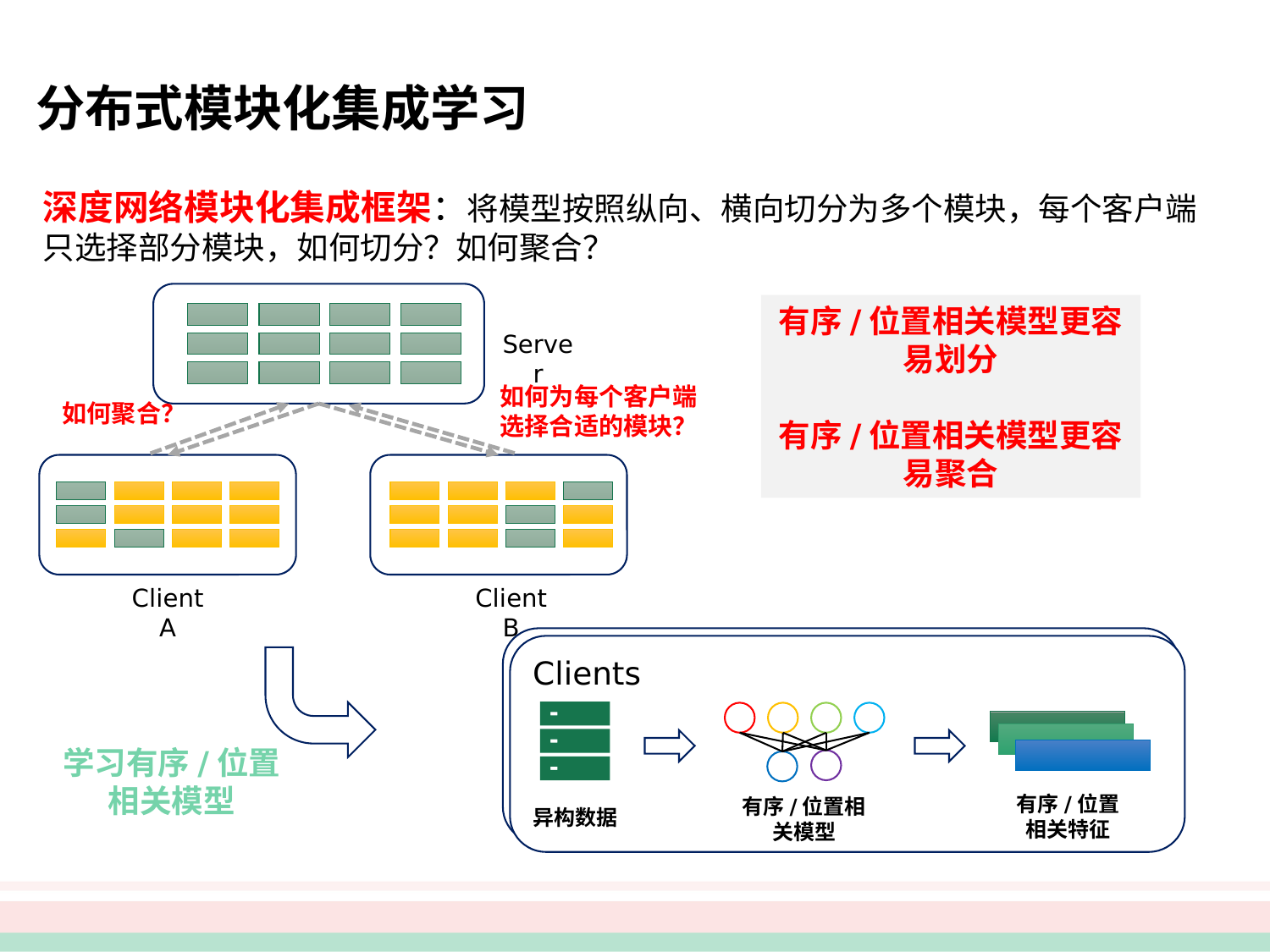

分布式模块化集成学习
深度网络模块化集成框架：将模型按照纵向、横向切分为多个模块，每个客户端只选择部分模块，如何切分？如何聚合？

Server
如何为每个客户端选择合适的模块？
如何聚合？

Client A
Client B
有序/位置相关模型更容易划分

有序/位置相关模型更容易聚合

Clients

学习有序/位置相关模型
有序/位置相关特征
有序/位置相关模型
异构数据